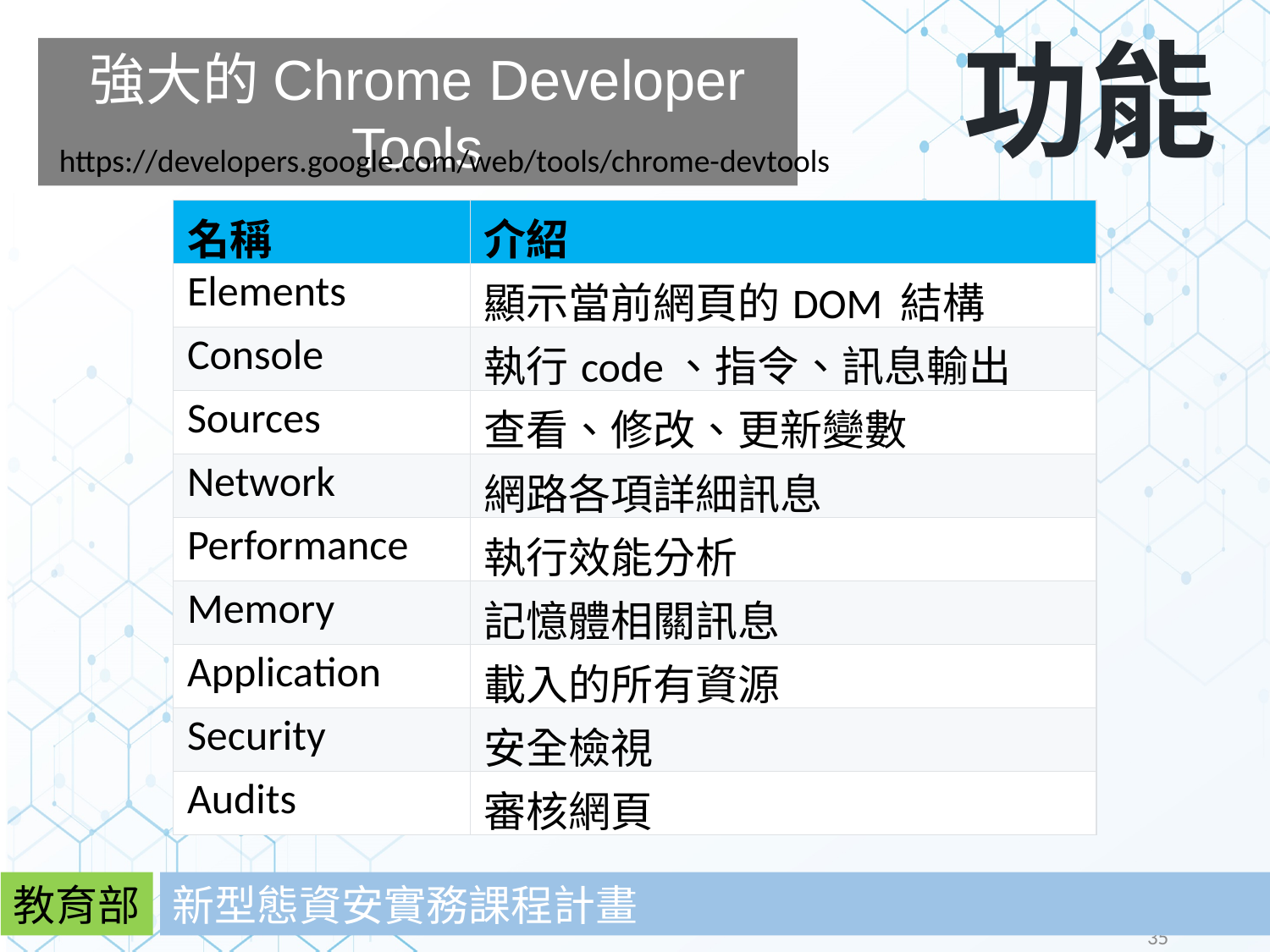

功能
強大的Chrome Developer Tools
https://developers.google.com/web/tools/chrome-devtools
| 名稱 | 介紹 |
| --- | --- |
| Elements | 顯示當前網頁的DOM 結構 |
| Console | 執行code、指令、訊息輸出 |
| Sources | 查看、修改、更新變數 |
| Network | 網路各項詳細訊息 |
| Performance | 執行效能分析 |
| Memory | 記憶體相關訊息 |
| Application | 載入的所有資源 |
| Security | 安全檢視 |
| Audits | 審核網頁 |
教育部
新型態資安實務課程計畫
35